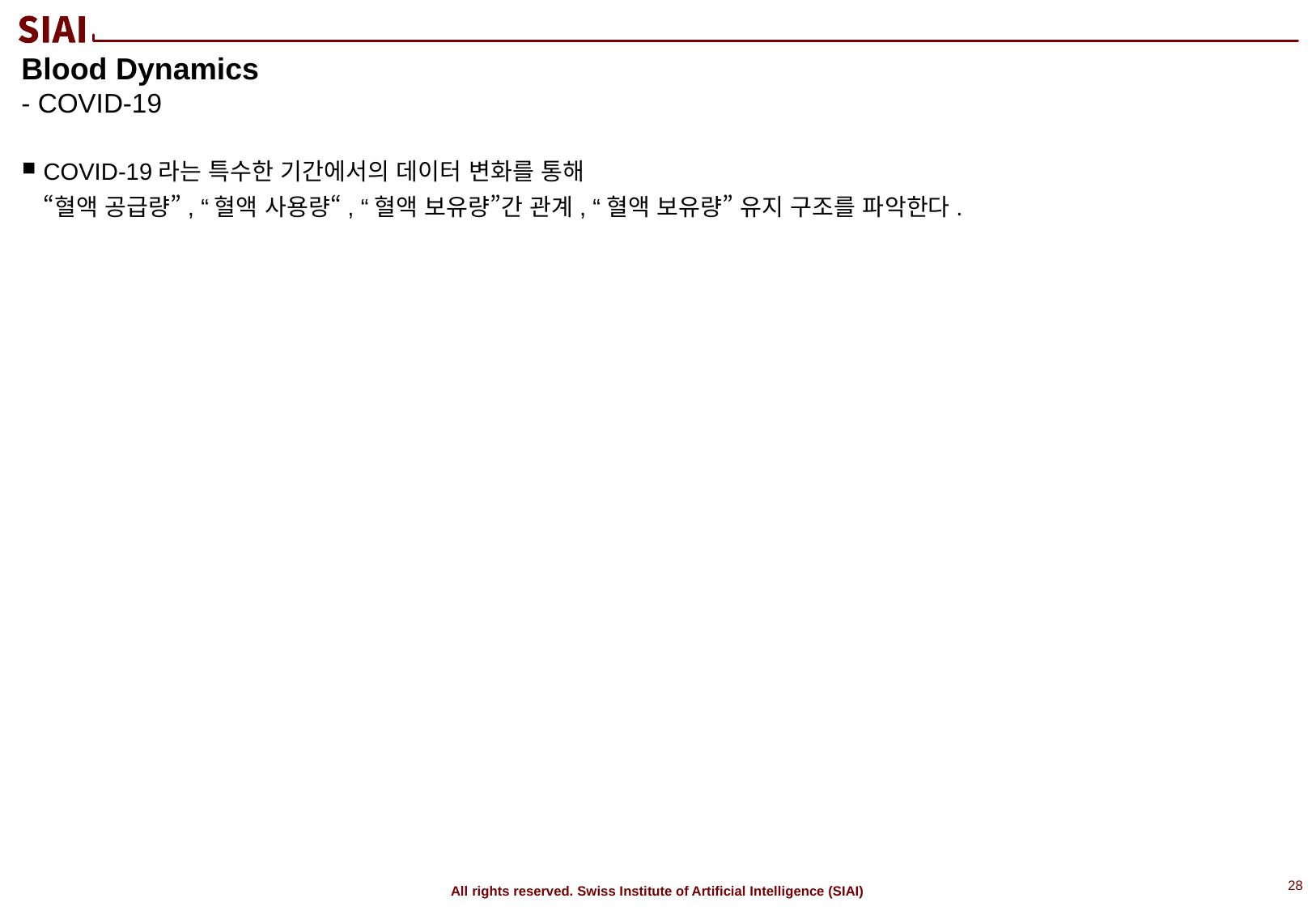

Blood Dynamics
- COVID-19
COVID-19라는 특수한 기간에서의 데이터 변화를 통해
“혈액 공급량”, “혈액 사용량“, “혈액 보유량”간 관계, “혈액 보유량” 유지 구조를 파악한다.
28
All rights reserved. Swiss Institute of Artificial Intelligence (SIAI)